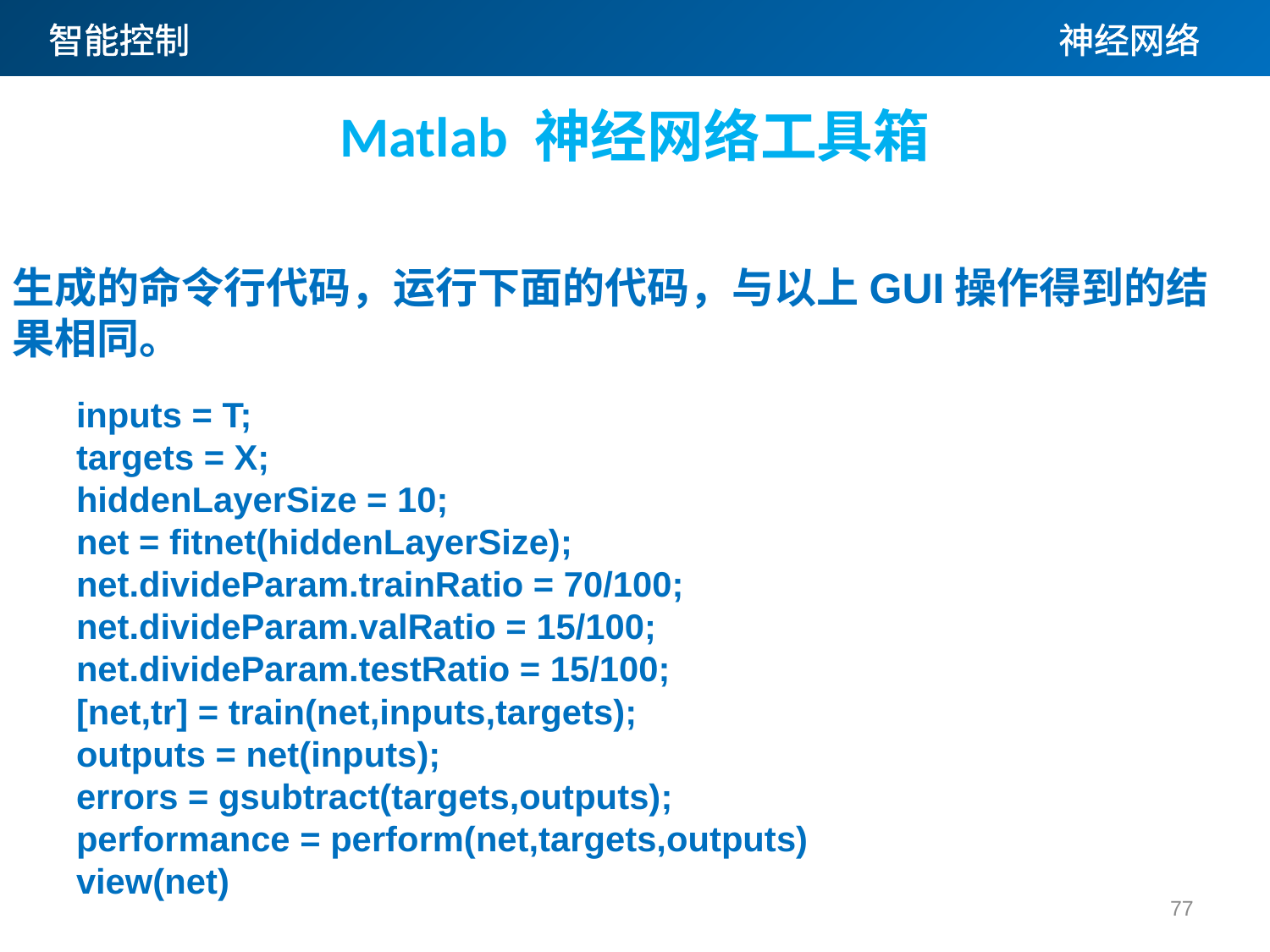

Matlab 神经网络工具箱
生成的命令行代码，运行下面的代码，与以上GUI操作得到的结果相同。
inputs = T;
targets = X;
hiddenLayerSize = 10;
net = fitnet(hiddenLayerSize);
net.divideParam.trainRatio = 70/100;
net.divideParam.valRatio = 15/100;
net.divideParam.testRatio = 15/100;
[net,tr] = train(net,inputs,targets);
outputs = net(inputs);
errors = gsubtract(targets,outputs);
performance = perform(net,targets,outputs)
view(net)

77